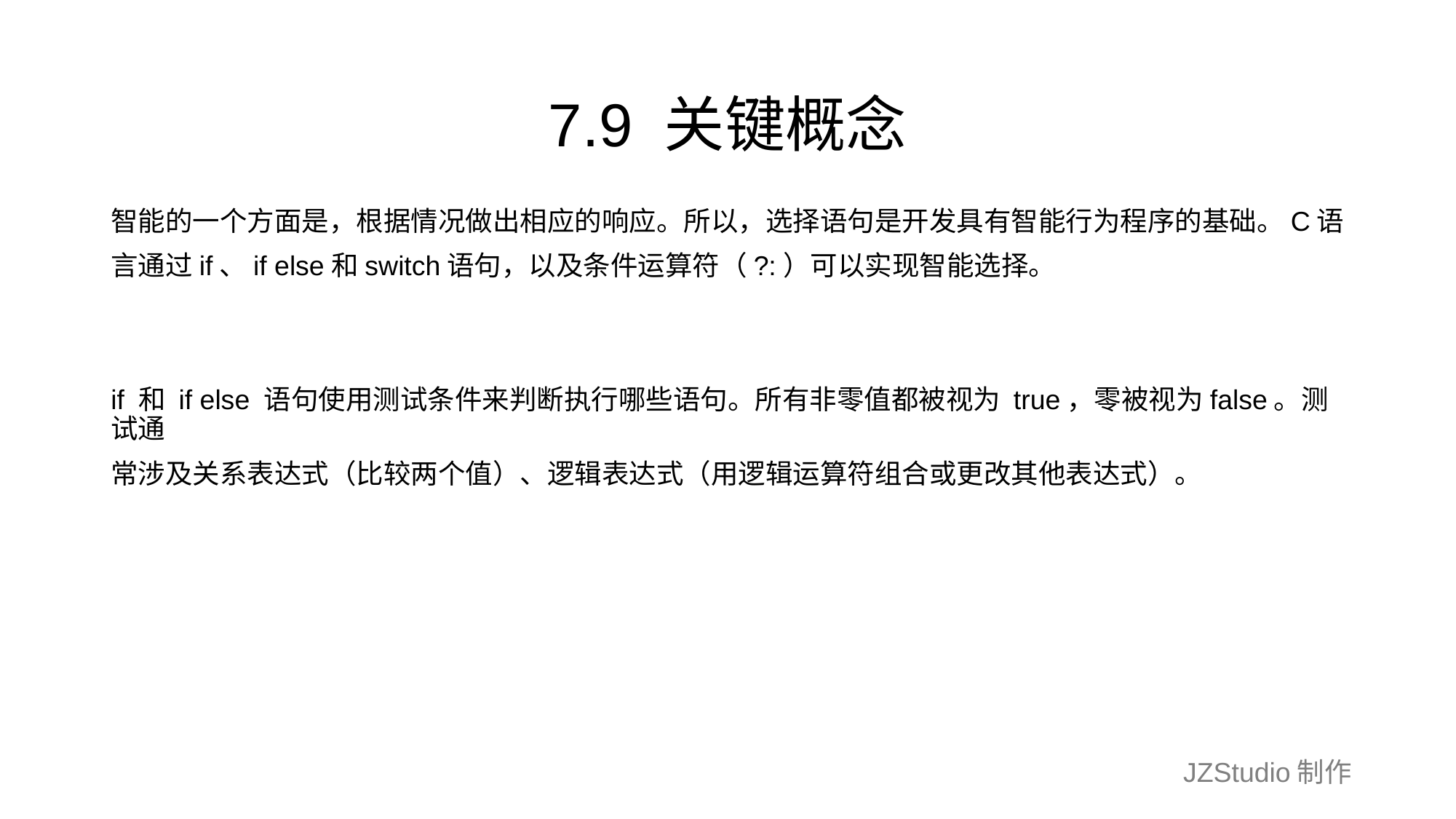

# 7.9 关键概念
智能的一个方面是，根据情况做出相应的响应。所以，选择语句是开发具有智能行为程序的基础。C语
言通过if、if else和switch语句，以及条件运算符（?:）可以实现智能选择。

if 和 if else 语句使用测试条件来判断执行哪些语句。所有非零值都被视为 true，零被视为false。测试通
常涉及关系表达式（比较两个值）、逻辑表达式（用逻辑运算符组合或更改其他表达式）。